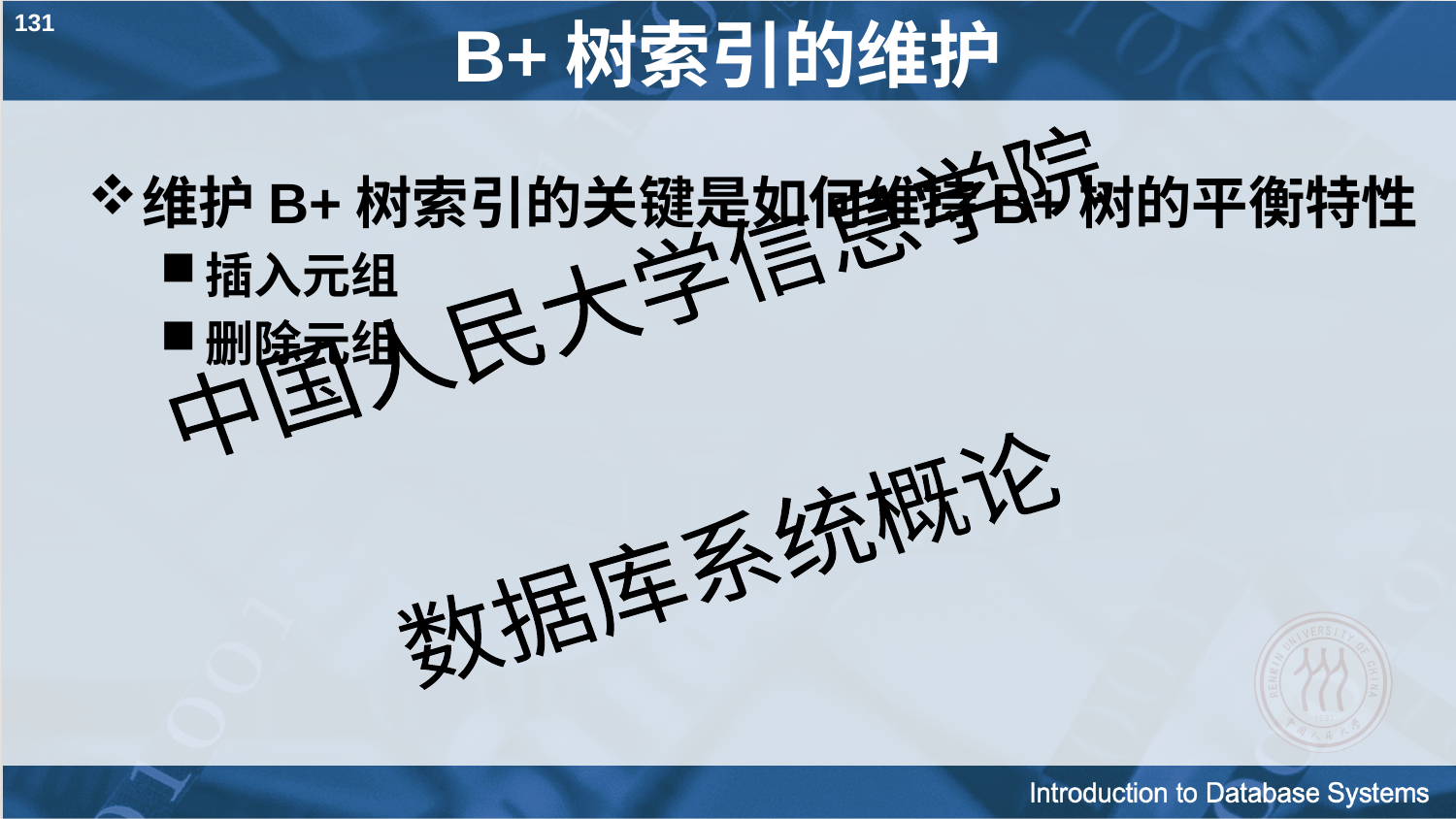

131
# B+树索引的维护
维护B+树索引的关键是如何维持B+树的平衡特性
插入元组
删除元组